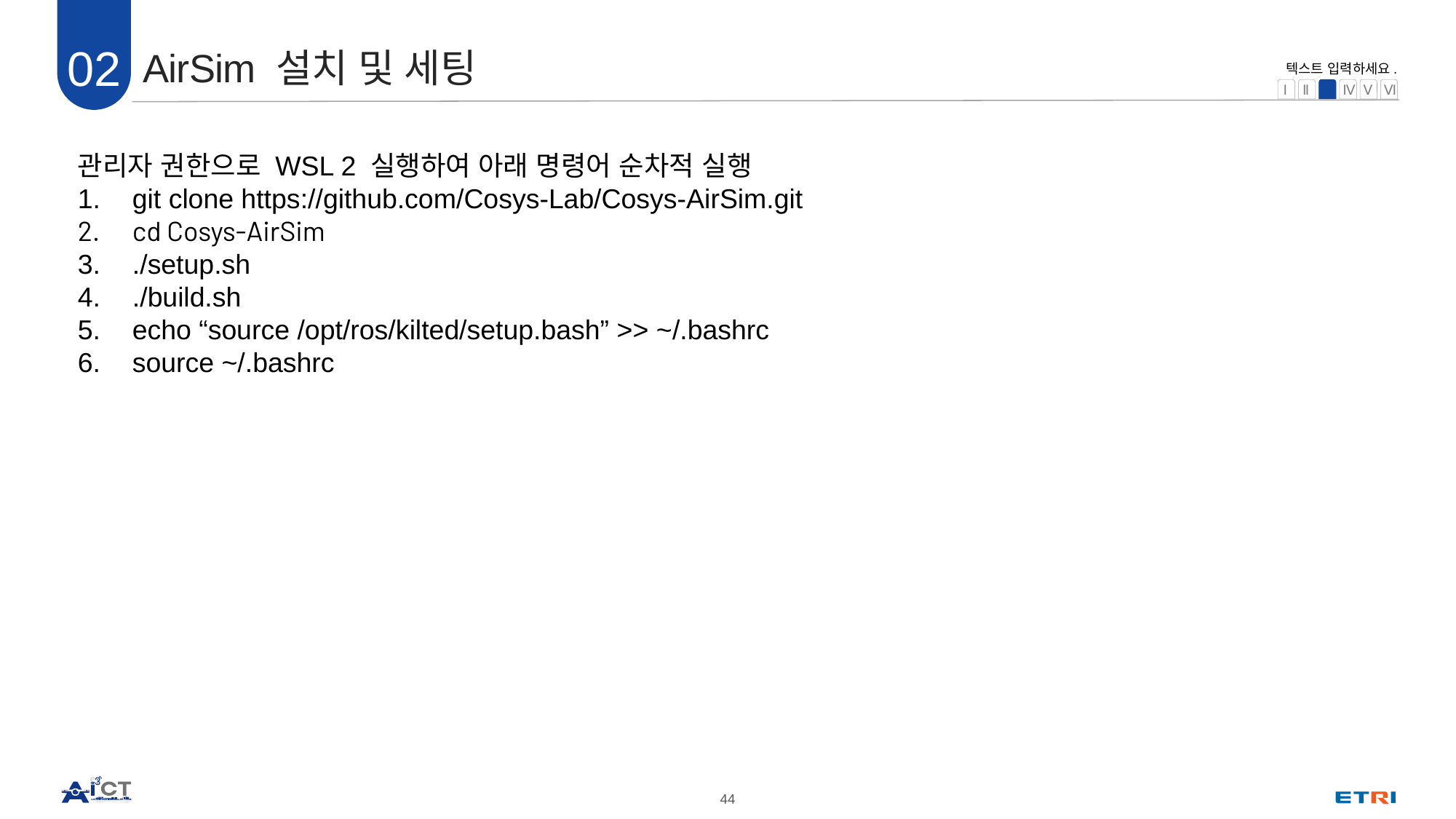

02
AirSim 설치 및 세팅
관리자 권한으로 WSL 2 실행하여 아래 명령어 순차적 실행
git clone https://github.com/Cosys-Lab/Cosys-AirSim.git
cd Cosys-AirSim
./setup.sh
./build.sh
echo “source /opt/ros/kilted/setup.bash” >> ~/.bashrc
source ~/.bashrc